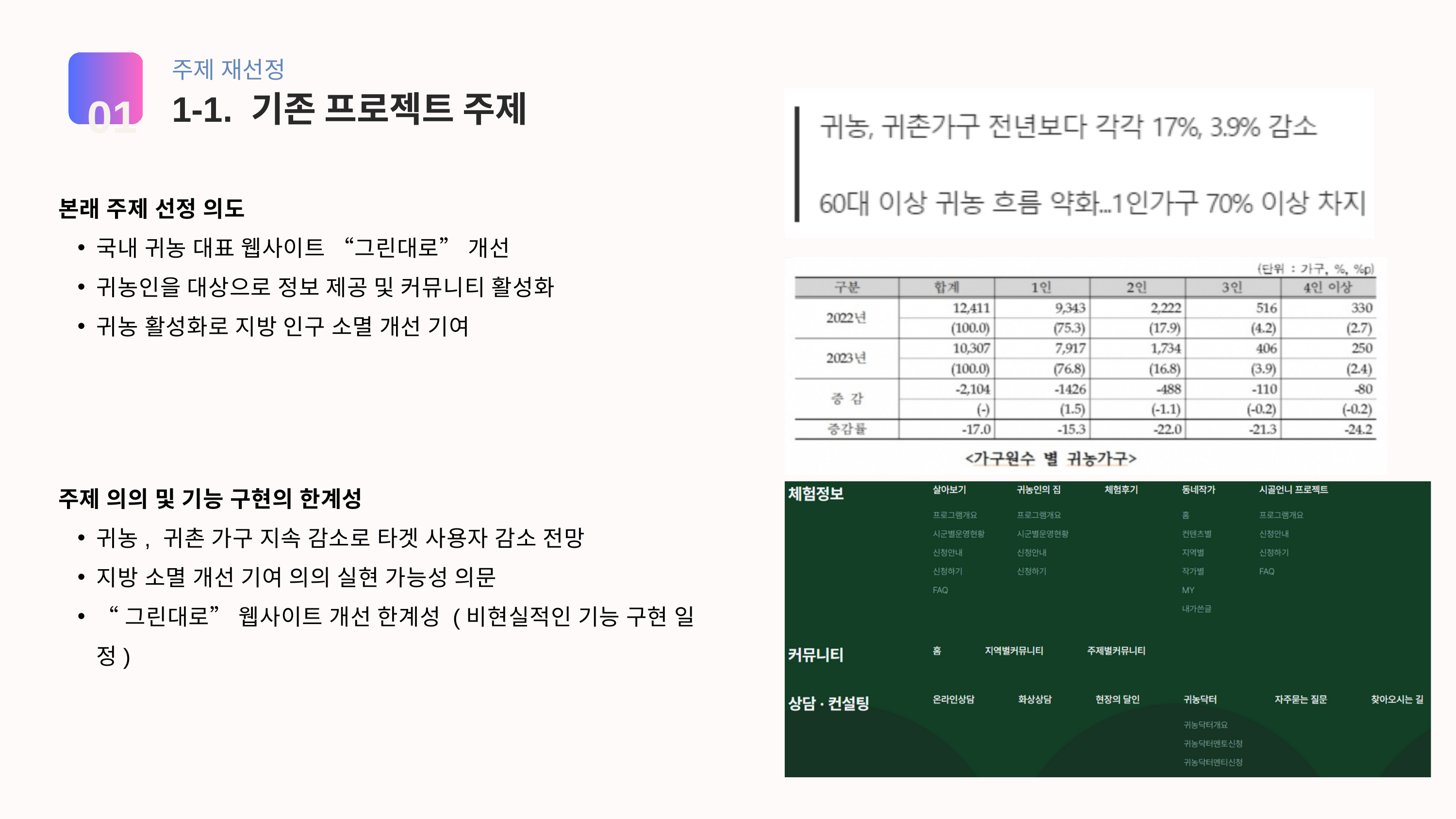

주제 재선정

01
1-1. 기존 프로젝트 주제

본래 주제 선정 의도
국내 귀농 대표 웹사이트 “그린대로” 개선
귀농인을 대상으로 정보 제공 및 커뮤니티 활성화
귀농 활성화로 지방 인구 소멸 개선 기여

주제 의의 및 기능 구현의 한계성
귀농, 귀촌 가구 지속 감소로 타겟 사용자 감소 전망
지방 소멸 개선 기여 의의 실현 가능성 의문
“그린대로” 웹사이트 개선 한계성 (비현실적인 기능 구현 일정)